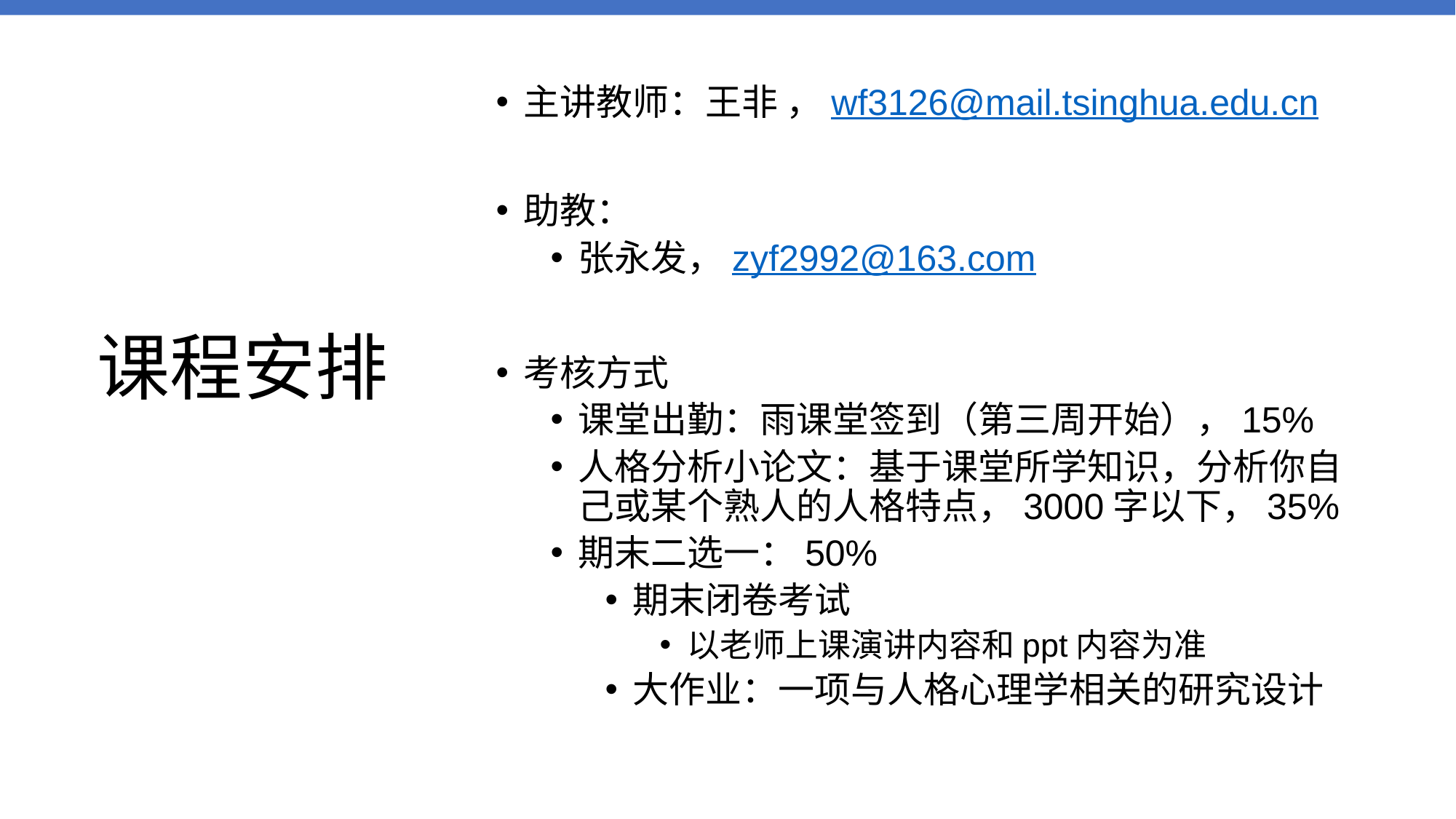

主讲教师：王非 ，wf3126@mail.tsinghua.edu.cn

助教：
张永发，zyf2992@163.com

考核方式
课堂出勤：雨课堂签到（第三周开始），15%
人格分析小论文：基于课堂所学知识，分析你自己或某个熟人的人格特点，3000字以下，35%
期末二选一：50%
期末闭卷考试
以老师上课演讲内容和ppt内容为准
大作业：一项与人格心理学相关的研究设计
# 课程安排